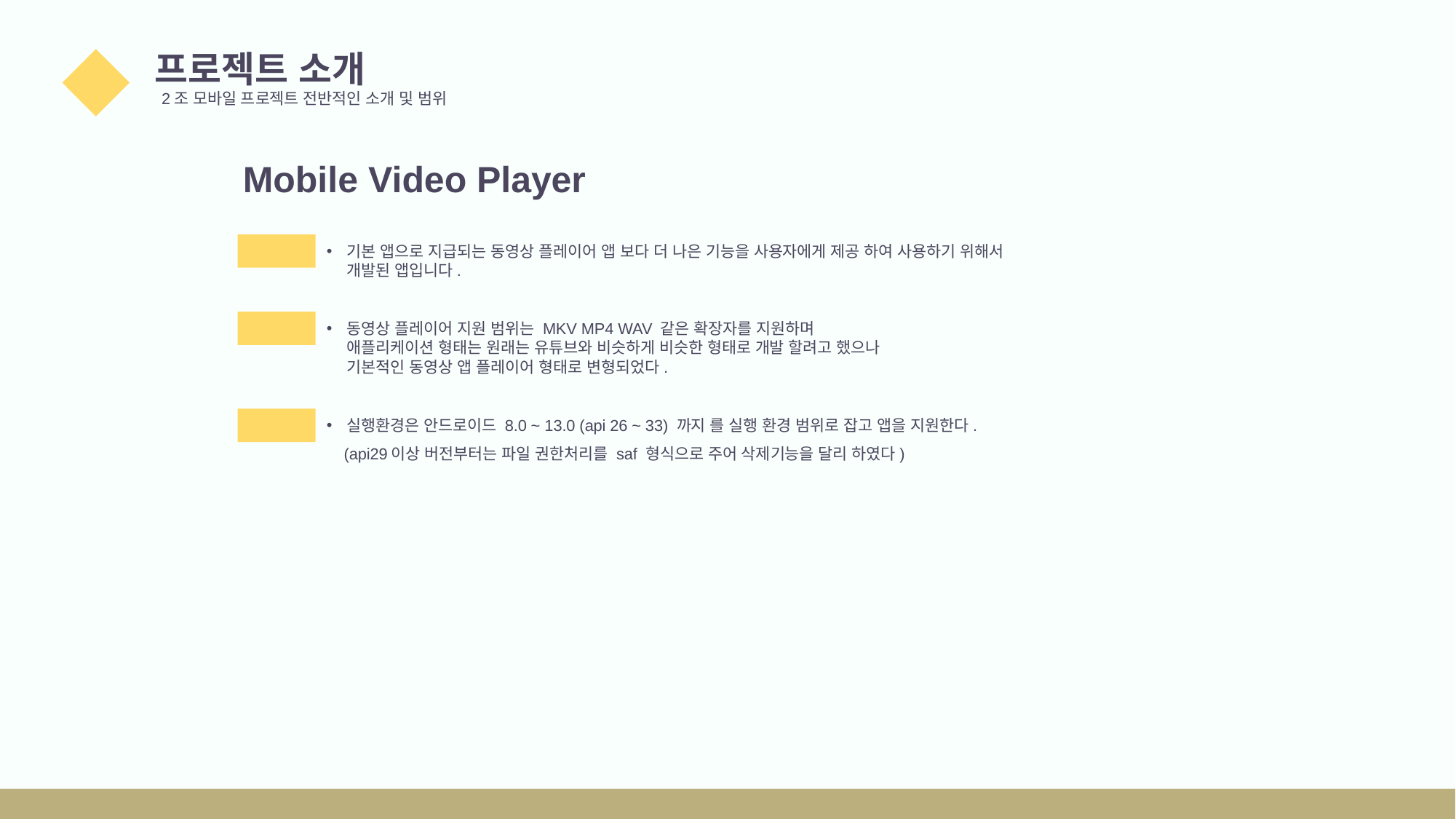

프로젝트 소개
2조 모바일 프로젝트 전반적인 소개 및 범위

01
Mobile Video Player
소개
기본 앱으로 지급되는 동영상 플레이어 앱 보다 더 나은 기능을 사용자에게 제공 하여 사용하기 위해서 개발된 앱입니다.
범위
동영상 플레이어 지원 범위는 MKV MP4 WAV 같은 확장자를 지원하며
애플리케이션 형태는 원래는 유튜브와 비슷하게 비슷한 형태로 개발 할려고 했으나
기본적인 동영상 앱 플레이어 형태로 변형되었다.
환경
실행환경은 안드로이드 8.0 ~ 13.0 (api 26 ~ 33) 까지 를 실행 환경 범위로 잡고 앱을 지원한다.
    (api29이상 버전부터는 파일 권한처리를 saf 형식으로 주어 삭제기능을 달리 하였다)